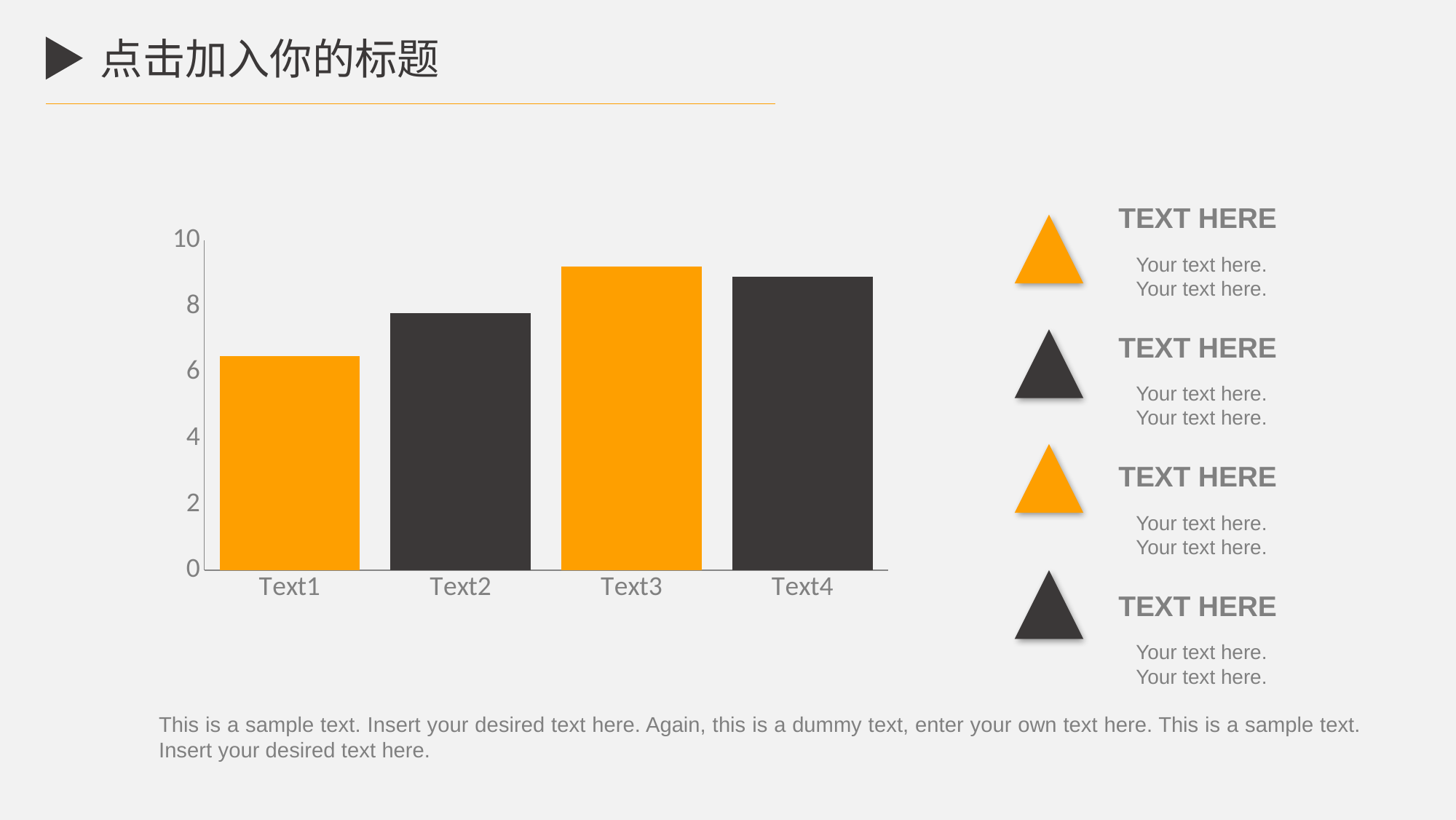

点击加入你的标题

TEXT HERE
Your text here.
Your text here.

### Chart

| Category | 销量 |
|---|---|
| Text1 | 6.5 |
| Text2 | 7.8 |
| Text3 | 9.200000000000001 |
| Text4 | 8.9 |
TEXT HERE
Your text here.
Your text here.

TEXT HERE
Your text here.
Your text here.

TEXT HERE
Your text here.
Your text here.
This is a sample text. Insert your desired text here. Again, this is a dummy text, enter your own text here. This is a sample text. Insert your desired text here.